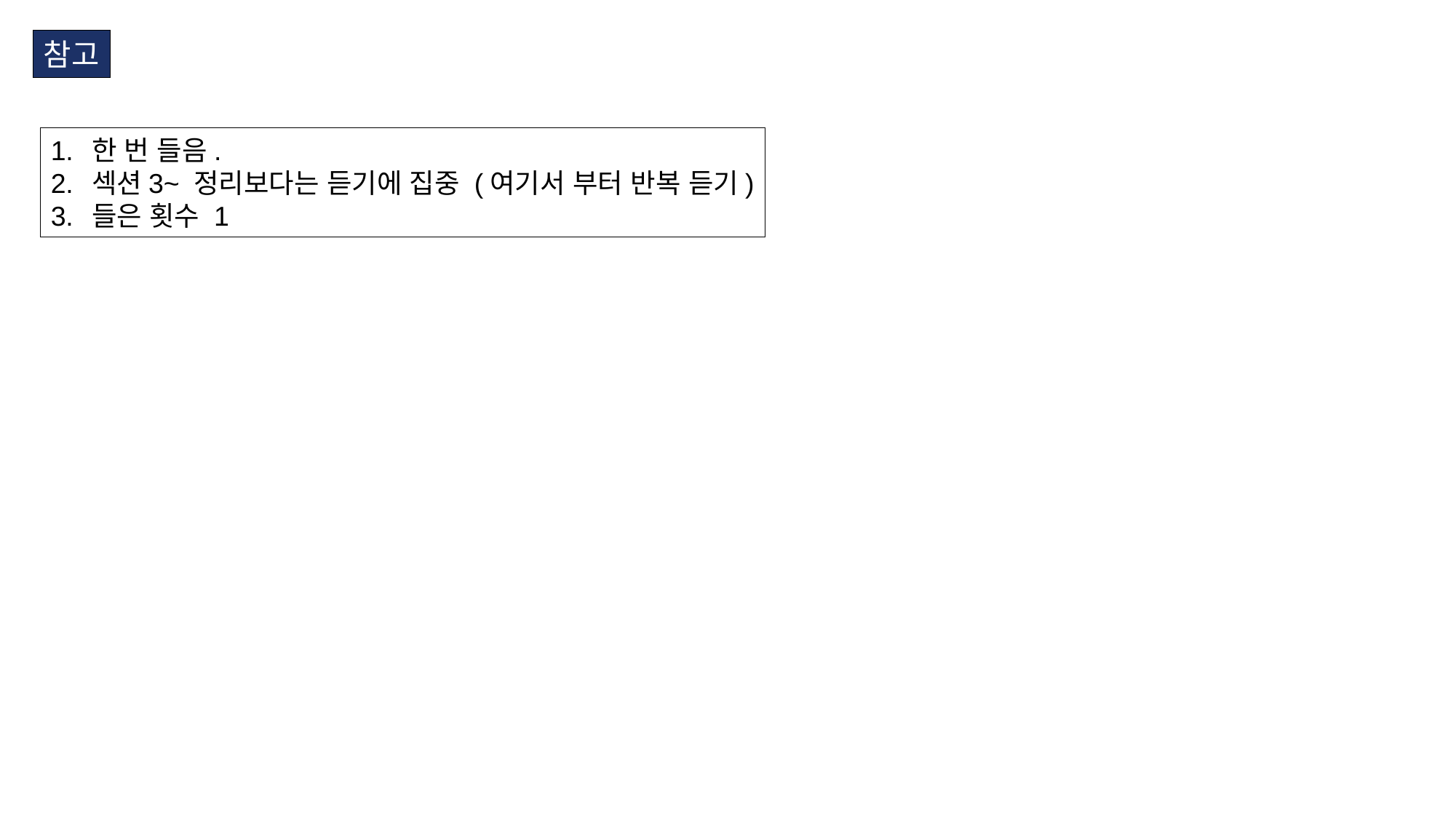

참고
한 번 들음.
섹션3~ 정리보다는 듣기에 집중 (여기서 부터 반복 듣기)
들은 횟수 1